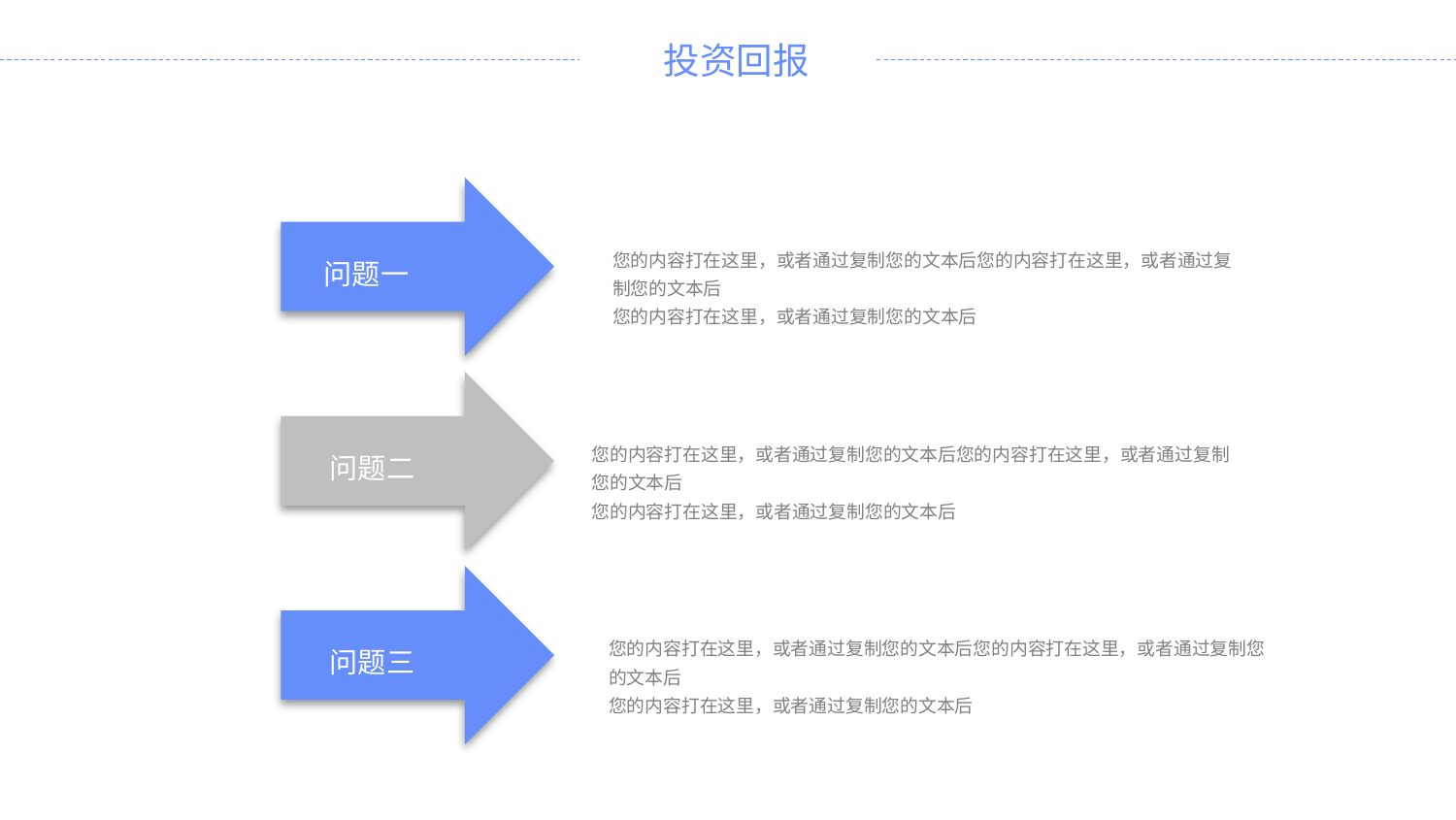

您的内容打在这里，或者通过复制您的文本后您的内容打在这里，或者通过复制您的文本后
您的内容打在这里，或者通过复制您的文本后

问题一

您的内容打在这里，或者通过复制您的文本后您的内容打在这里，或者通过复制您的文本后
您的内容打在这里，或者通过复制您的文本后

问题二

您的内容打在这里，或者通过复制您的文本后您的内容打在这里，或者通过复制您的文本后
您的内容打在这里，或者通过复制您的文本后

问题三